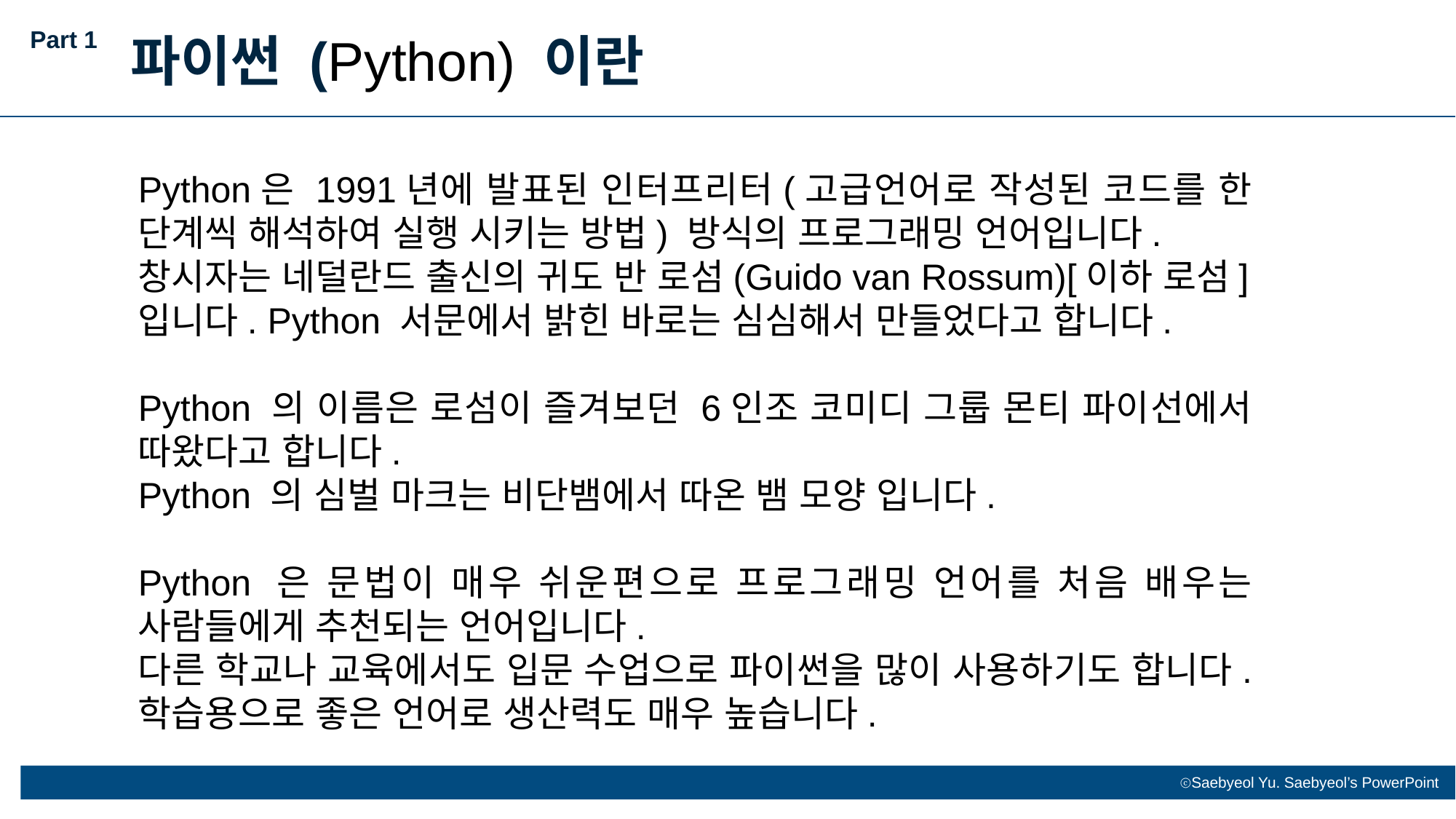

Part 1
파이썬 (Python) 이란
Python은 1991년에 발표된 인터프리터(고급언어로 작성된 코드를 한 단계씩 해석하여 실행 시키는 방법) 방식의 프로그래밍 언어입니다.
창시자는 네덜란드 출신의 귀도 반 로섬(Guido van Rossum)[이하 로섬]입니다. Python 서문에서 밝힌 바로는 심심해서 만들었다고 합니다.

Python 의 이름은 로섬이 즐겨보던 6인조 코미디 그룹 몬티 파이선에서 따왔다고 합니다.
Python 의 심벌 마크는 비단뱀에서 따온 뱀 모양 입니다.

Python 은 문법이 매우 쉬운편으로 프로그래밍 언어를 처음 배우는 사람들에게 추천되는 언어입니다.
다른 학교나 교육에서도 입문 수업으로 파이썬을 많이 사용하기도 합니다. 학습용으로 좋은 언어로 생산력도 매우 높습니다.